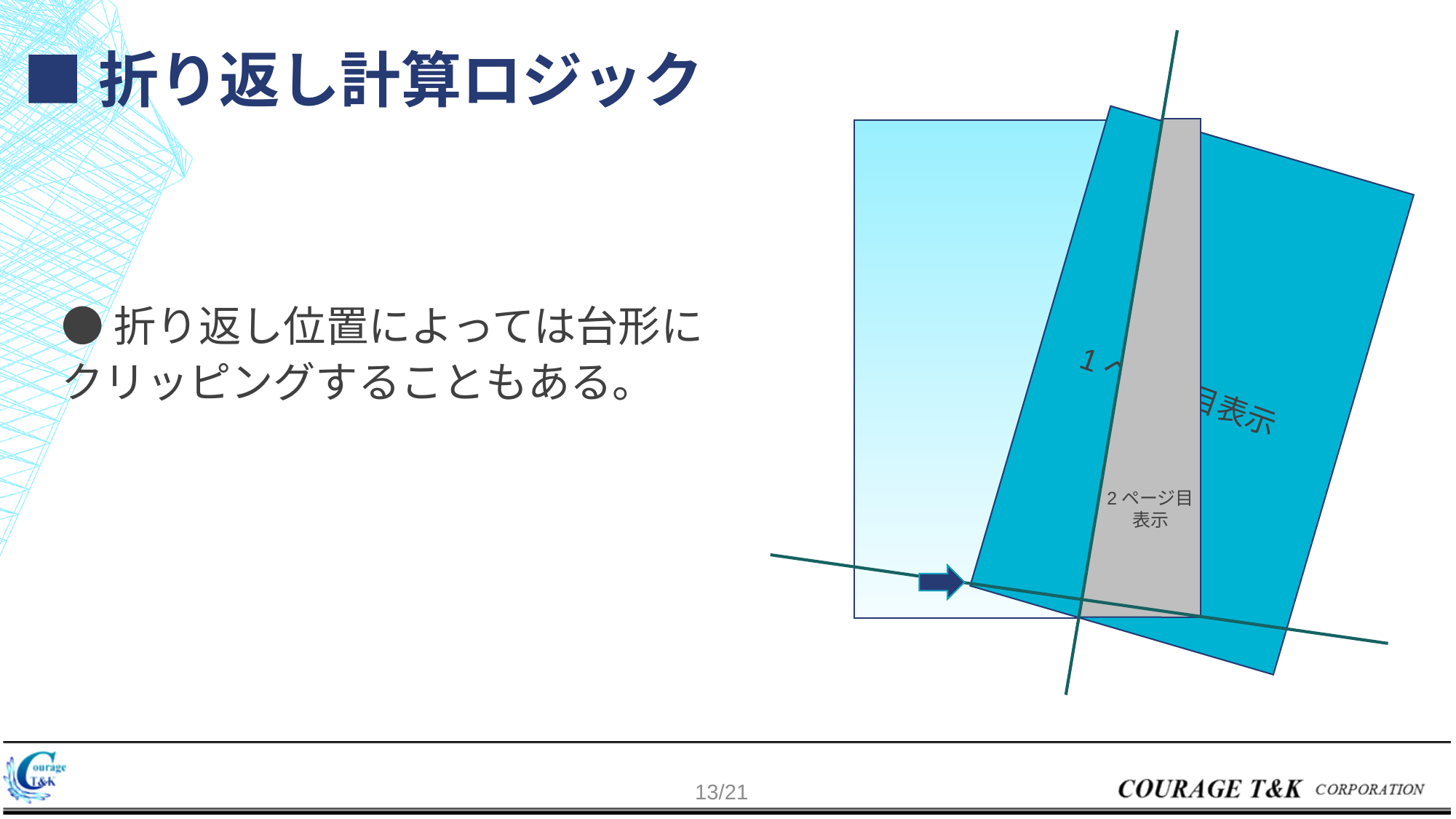

# ■折り返し計算ロジック

●折り返し位置によっては台形に
クリッピングすることもある。
1ページ目表示
2ページ目表示
目ジーペ１表示

13/21